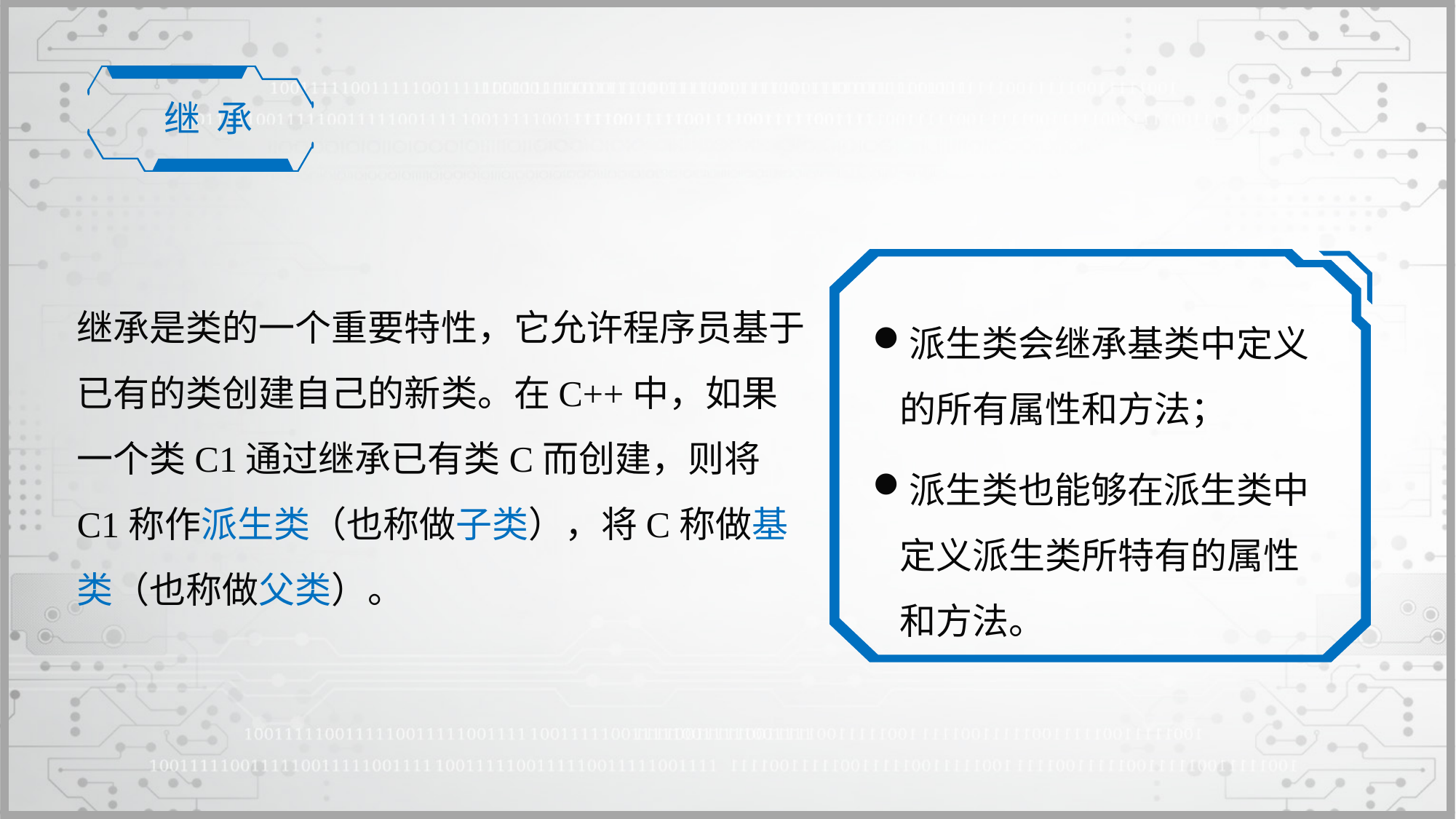

继  承

继承是类的一个重要特性，它允许程序员基于已有的类创建自己的新类。在C++中，如果一个类C1通过继承已有类C而创建，则将C1称作派生类（也称做子类），将C称做基类（也称做父类）。
派生类会继承基类中定义的所有属性和方法；
派生类也能够在派生类中定义派生类所特有的属性和方法。